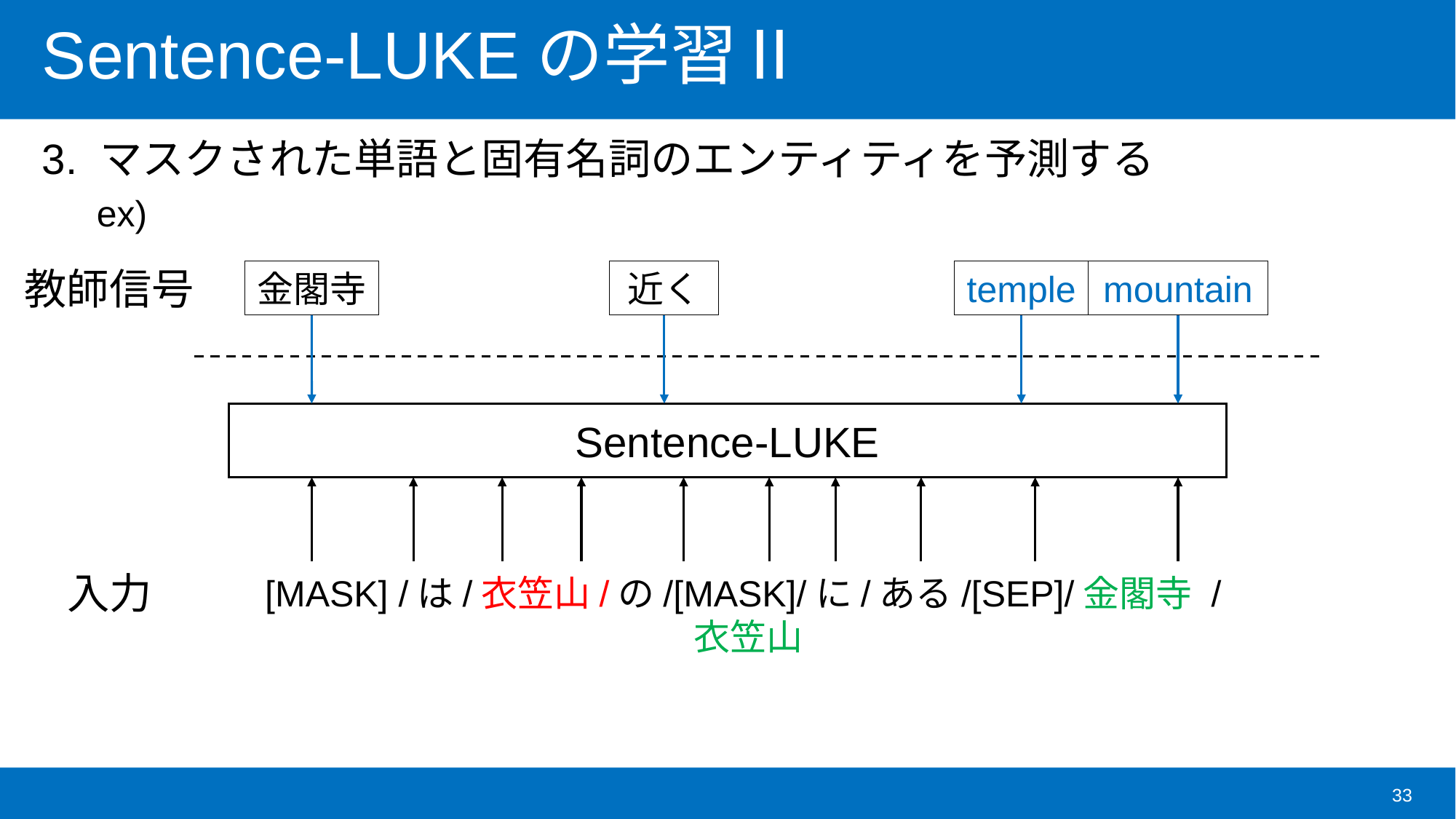

# Sentence-LUKEの学習Ⅱ
3. マスクされた単語と固有名詞のエンティティを予測する
ex)
教師信号
temple
mountain
近く
金閣寺
Sentence-LUKE
入力
[MASK] /は/衣笠山/の/[MASK]/に/ある/[SEP]/金閣寺 /  衣笠山
33